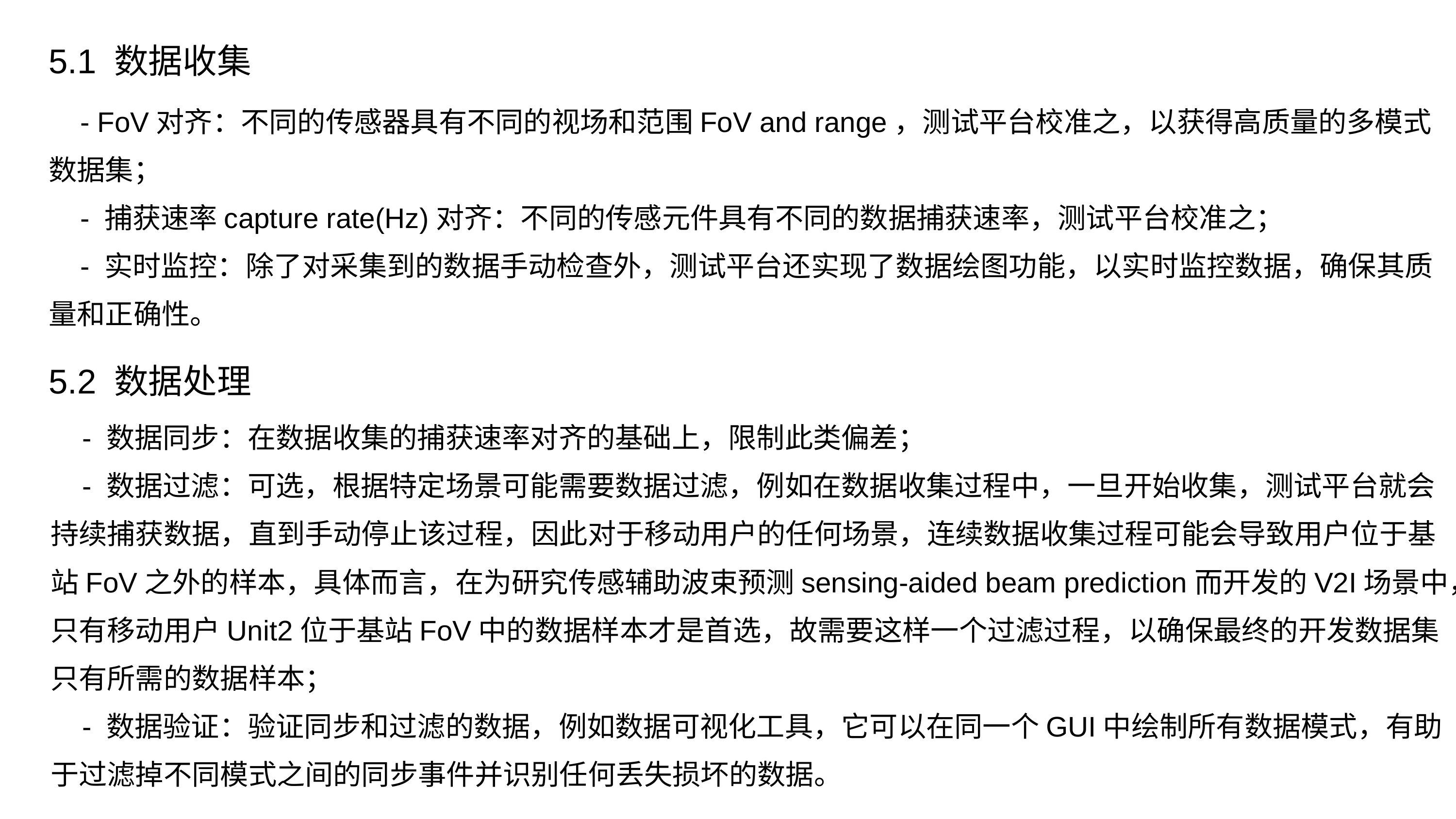

5.1 数据收集
    - FoV对齐：不同的传感器具有不同的视场和范围FoV and range，测试平台校准之，以获得高质量的多模式数据集；
    - 捕获速率capture rate(Hz)对齐：不同的传感元件具有不同的数据捕获速率，测试平台校准之；
    - 实时监控：除了对采集到的数据手动检查外，测试平台还实现了数据绘图功能，以实时监控数据，确保其质量和正确性。
5.2 数据处理
    - 数据同步：在数据收集的捕获速率对齐的基础上，限制此类偏差；
    - 数据过滤：可选，根据特定场景可能需要数据过滤，例如在数据收集过程中，一旦开始收集，测试平台就会持续捕获数据，直到手动停止该过程，因此对于移动用户的任何场景，连续数据收集过程可能会导致用户位于基站FoV之外的样本，具体而言，在为研究传感辅助波束预测sensing-aided beam prediction而开发的V2I场景中，只有移动用户Unit2位于基站FoV中的数据样本才是首选，故需要这样一个过滤过程，以确保最终的开发数据集只有所需的数据样本；
    - 数据验证：验证同步和过滤的数据，例如数据可视化工具，它可以在同一个GUI中绘制所有数据模式，有助于过滤掉不同模式之间的同步事件并识别任何丢失损坏的数据。